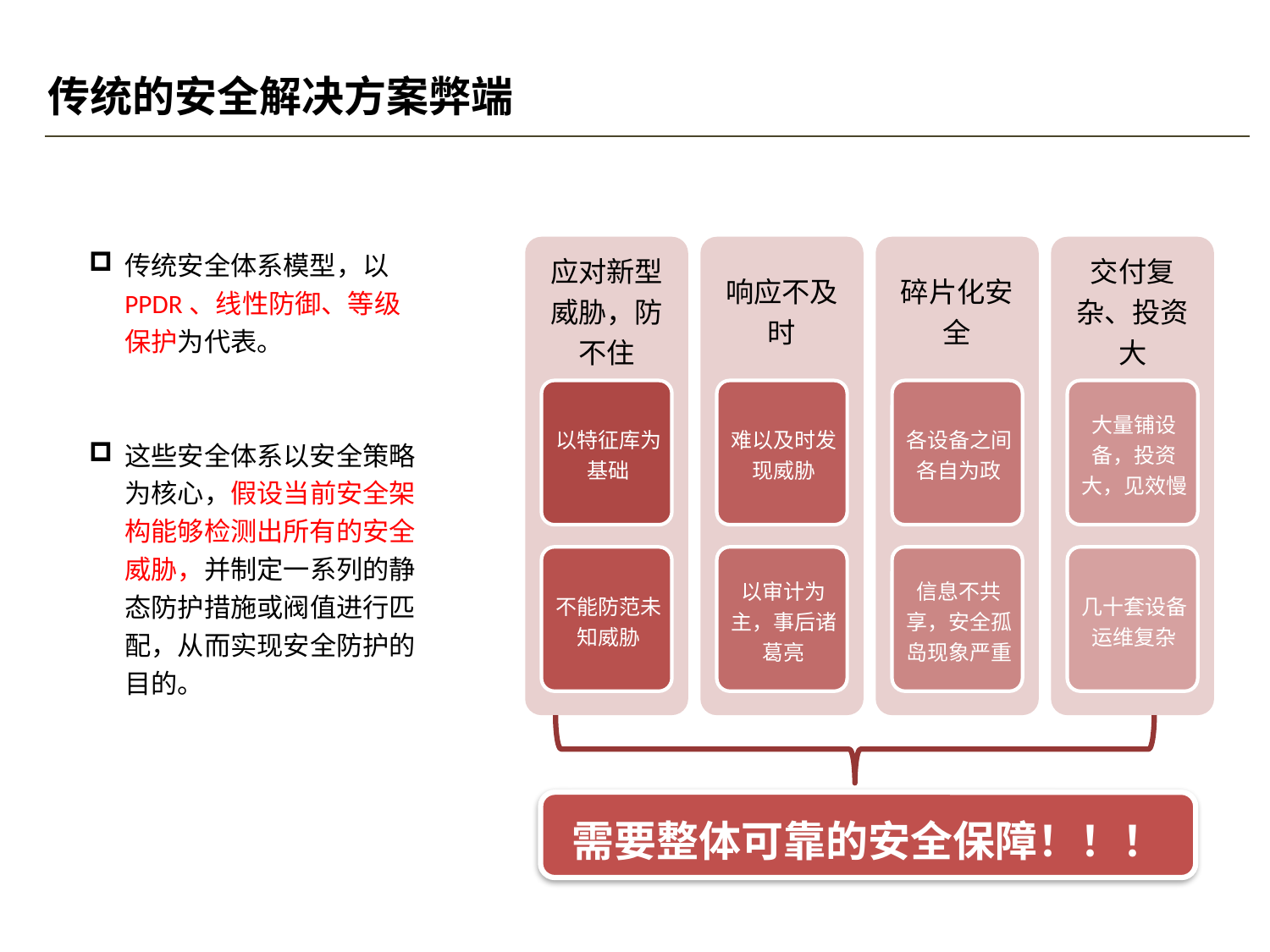

# 传统的安全解决方案弊端
传统安全体系模型，以PPDR、线性防御、等级保护为代表。

这些安全体系以安全策略为核心，假设当前安全架构能够检测出所有的安全威胁，并制定一系列的静态防护措施或阀值进行匹配，从而实现安全防护的目的。
应对新型威胁，防不住
以特征库为基础
不能防范未知威胁
响应不及时
难以及时发现威胁
以审计为主，事后诸葛亮
碎片化安全
各设备之间各自为政
信息不共享，安全孤岛现象严重
交付复杂、投资大
大量铺设备，投资大，见效慢
几十套设备运维复杂

需要整体可靠的安全保障！！！